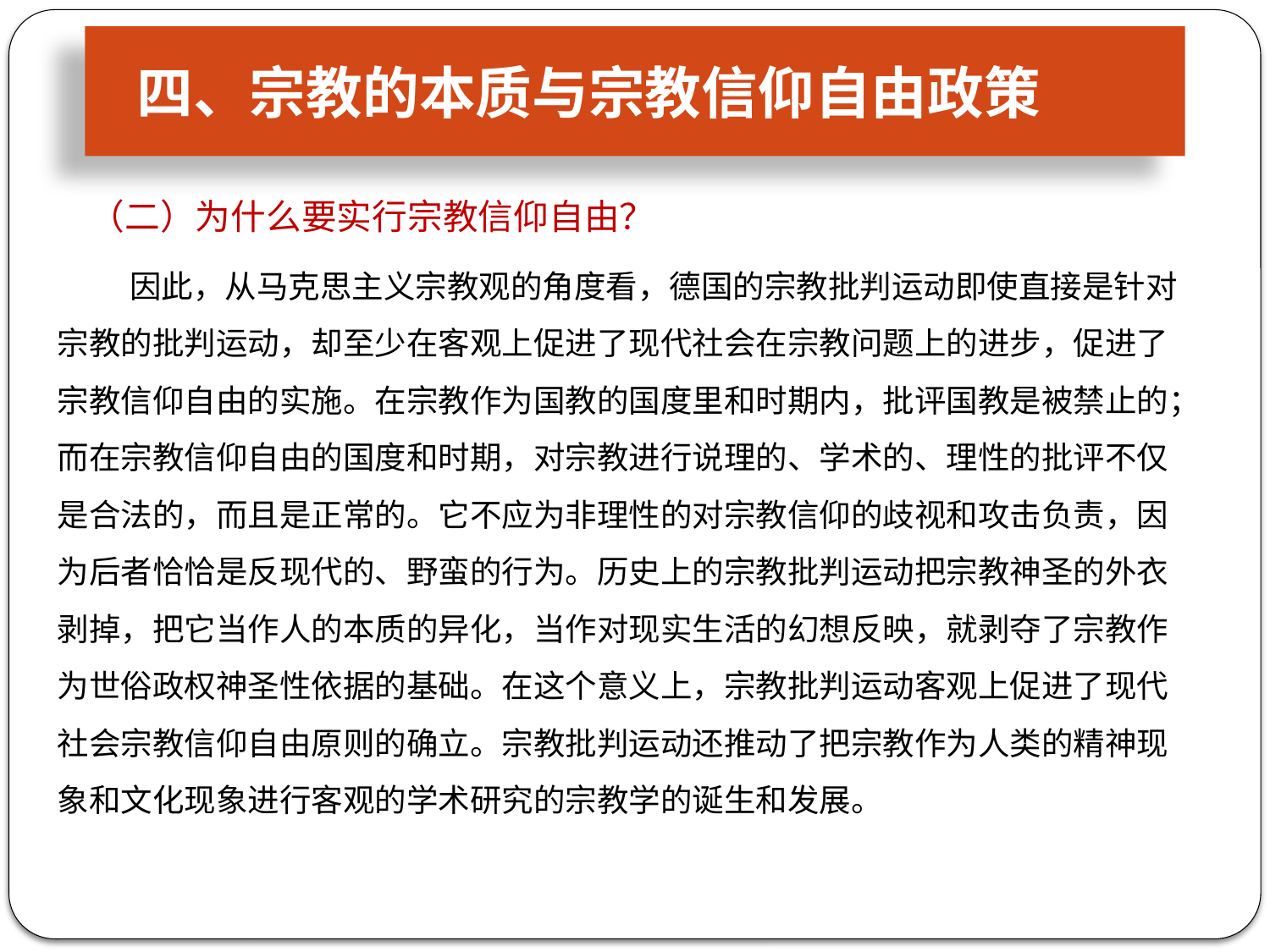

四、宗教的本质与宗教信仰自由政策
   （二）为什么要实行宗教信仰自由？
         因此，从马克思主义宗教观的角度看，德国的宗教批判运动即使直接是针对宗教的批判运动，却至少在客观上促进了现代社会在宗教问题上的进步，促进了宗教信仰自由的实施。在宗教作为国教的国度里和时期内，批评国教是被禁止的；而在宗教信仰自由的国度和时期，对宗教进行说理的、学术的、理性的批评不仅是合法的，而且是正常的。它不应为非理性的对宗教信仰的歧视和攻击负责，因为后者恰恰是反现代的、野蛮的行为。历史上的宗教批判运动把宗教神圣的外衣剥掉，把它当作人的本质的异化，当作对现实生活的幻想反映，就剥夺了宗教作为世俗政权神圣性依据的基础。在这个意义上，宗教批判运动客观上促进了现代社会宗教信仰自由原则的确立。宗教批判运动还推动了把宗教作为人类的精神现象和文化现象进行客观的学术研究的宗教学的诞生和发展。